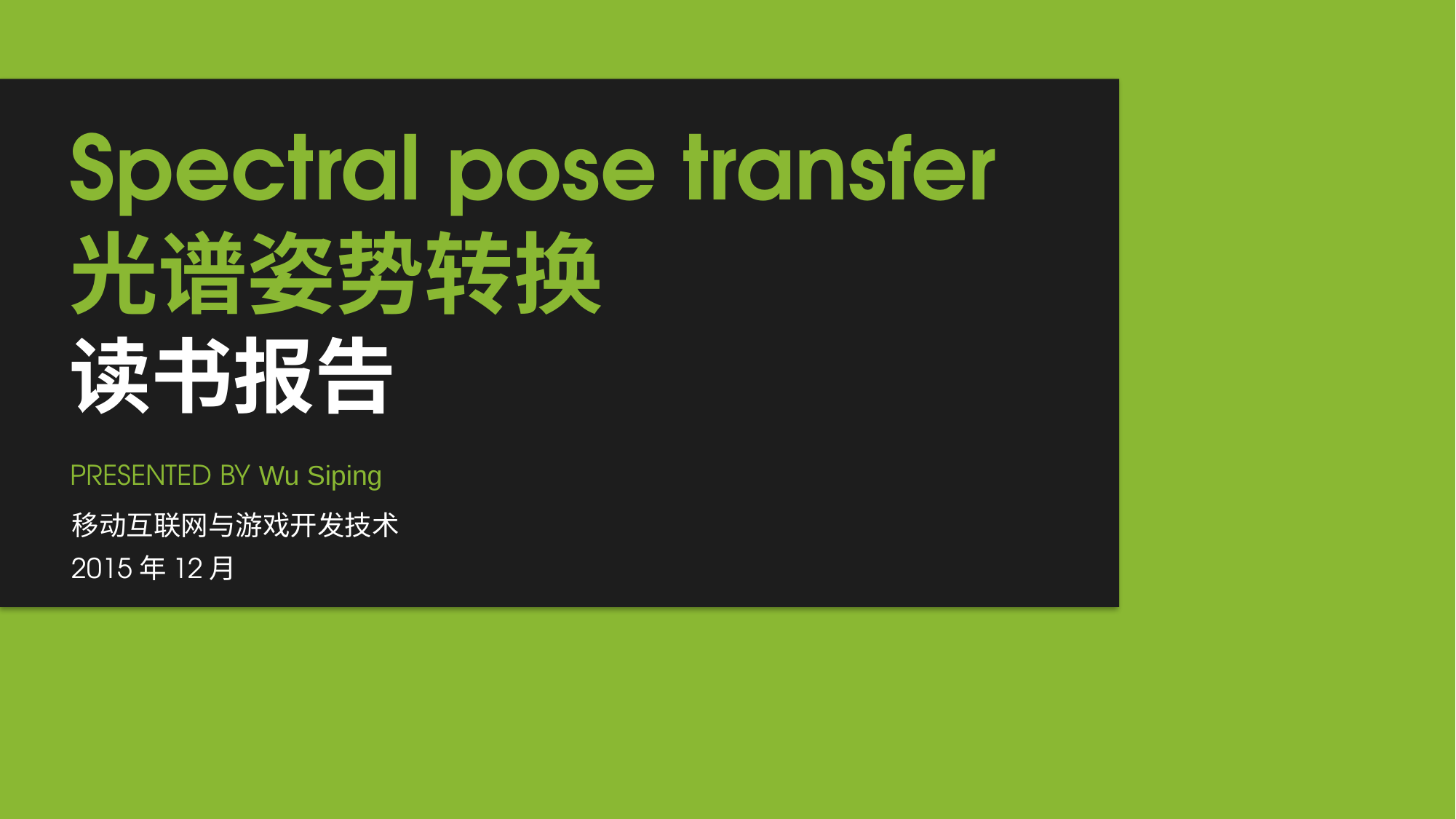

Spectral pose transfer
光谱姿势转换
读书报告

PRESENTED BY Wu Siping
移动互联网与游戏开发技术
2015年12月